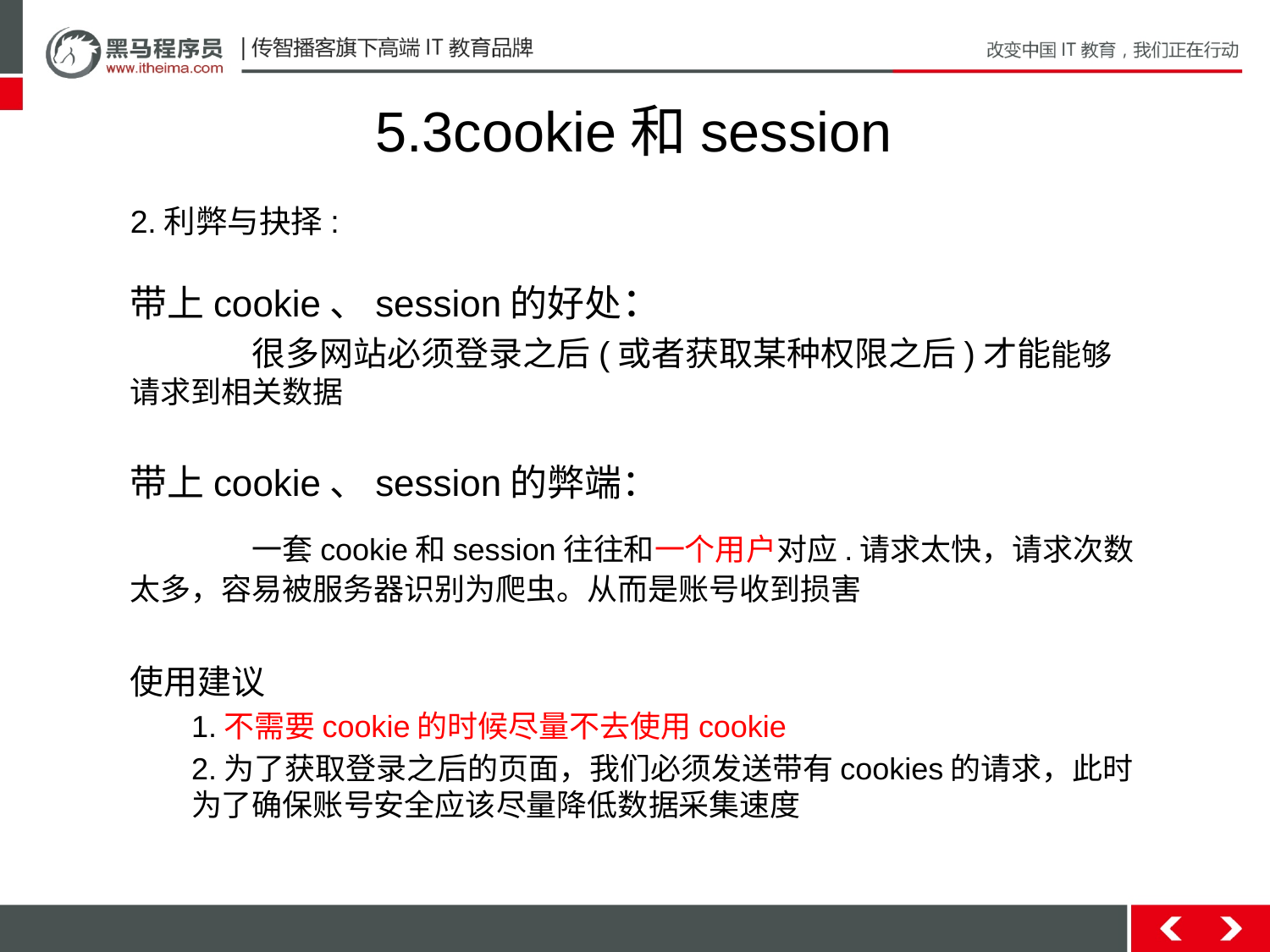

# 5.3cookie和session
2.利弊与抉择:
带上cookie、session的好处：
	很多网站必须登录之后(或者获取某种权限之后)才能能够请求到相关数据

带上cookie、session的弊端：
	一套cookie和session往往和一个用户对应.请求太快，请求次数太多，容易被服务器识别为爬虫。从而是账号收到损害

使用建议
1.不需要cookie的时候尽量不去使用cookie
2.为了获取登录之后的页面，我们必须发送带有cookies的请求，此时为了确保账号安全应该尽量降低数据采集速度